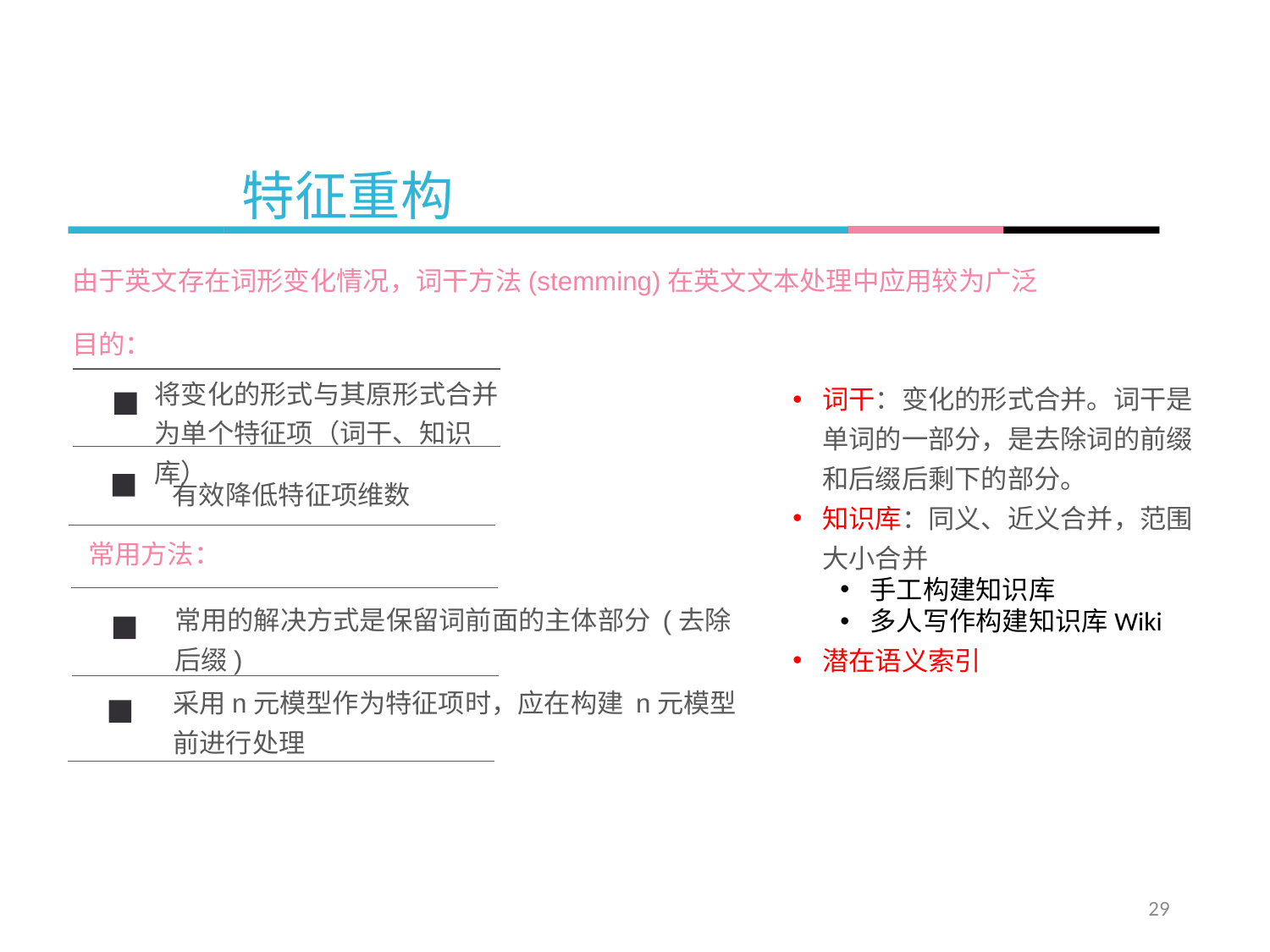

特征重构

由于英文存在词形变化情况，词干方法(stemming)在英文文本处理中应用较为广泛

目的：
将变化的形式与其原形式合并为单个特征项（词干、知识库）
词干：变化的形式合并。词干是单词的一部分，是去除词的前缀和后缀后剩下的部分。
知识库：同义、近义合并，范围大小合并
手工构建知识库
多人写作构建知识库Wiki
潜在语义索引

有效降低特征项维数

常用方法：
常用的解决方式是保留词前面的主体部分 (去除后缀)

采用n元模型作为特征项时，应在构建 n元模型前进行处理

29